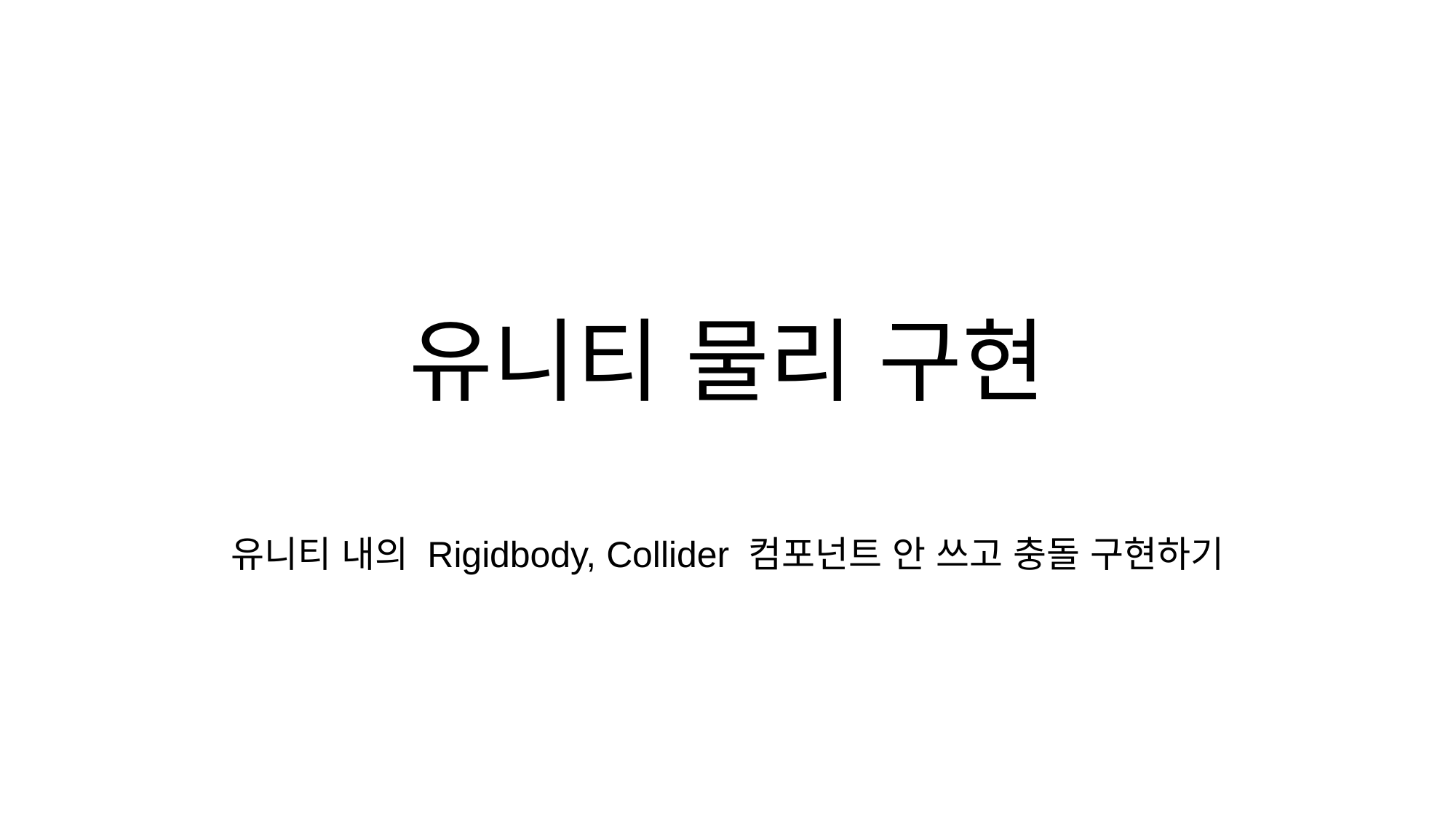

# 유니티 물리 구현
유니티 내의 Rigidbody, Collider 컴포넌트 안 쓰고 충돌 구현하기